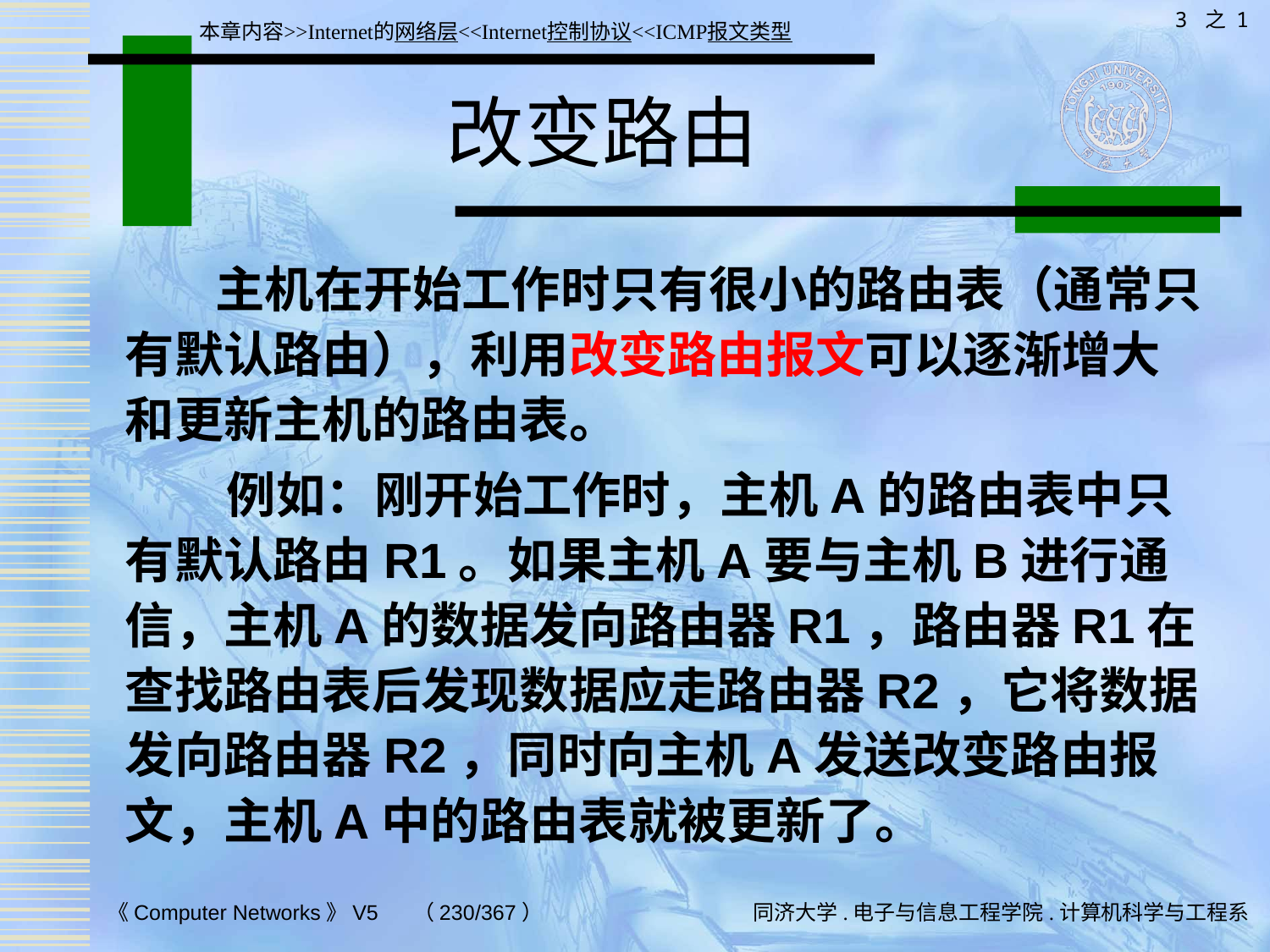

3 之 1
本章内容>>Internet的网络层<<Internet控制协议<<ICMP报文类型
# 改变路由
       主机在开始工作时只有很小的路由表（通常只有默认路由），利用改变路由报文可以逐渐增大和更新主机的路由表。
        例如：刚开始工作时，主机A的路由表中只有默认路由R1。如果主机A要与主机B进行通信，主机A的数据发向路由器R1，路由器R1在查找路由表后发现数据应走路由器R2，它将数据发向路由器R2，同时向主机A发送改变路由报文，主机A中的路由表就被更新了。